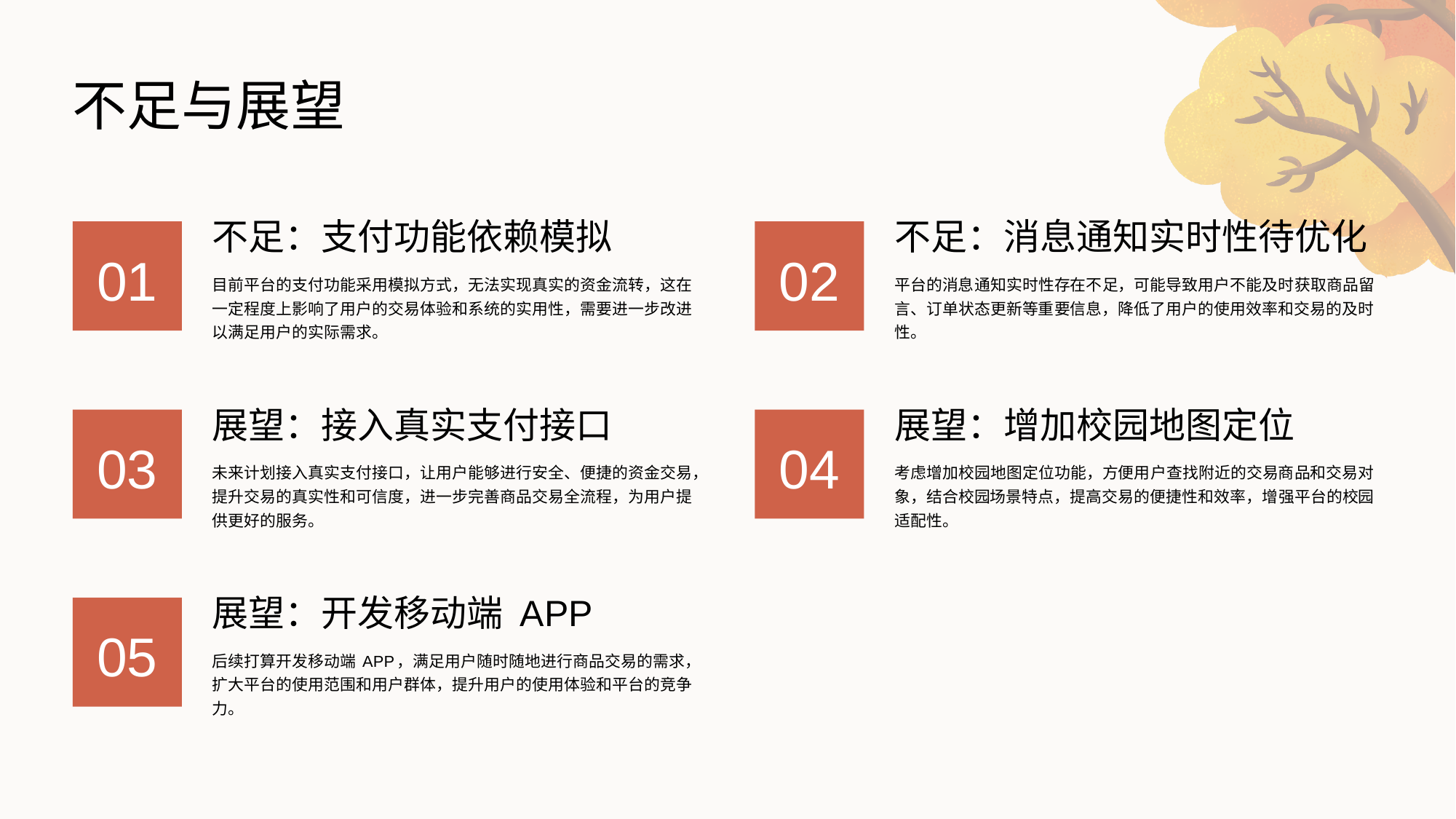

不足与展望
不足：支付功能依赖模拟
不足：消息通知实时性待优化

01
02
目前平台的支付功能采用模拟方式，无法实现真实的资金流转，这在一定程度上影响了用户的交易体验和系统的实用性，需要进一步改进以满足用户的实际需求。
平台的消息通知实时性存在不足，可能导致用户不能及时获取商品留言、订单状态更新等重要信息，降低了用户的使用效率和交易的及时性。
展望：接入真实支付接口
展望：增加校园地图定位

03
04
未来计划接入真实支付接口，让用户能够进行安全、便捷的资金交易，提升交易的真实性和可信度，进一步完善商品交易全流程，为用户提供更好的服务。
考虑增加校园地图定位功能，方便用户查找附近的交易商品和交易对象，结合校园场景特点，提高交易的便捷性和效率，增强平台的校园适配性。
展望：开发移动端 APP

05
后续打算开发移动端 APP，满足用户随时随地进行商品交易的需求，扩大平台的使用范围和用户群体，提升用户的使用体验和平台的竞争力。